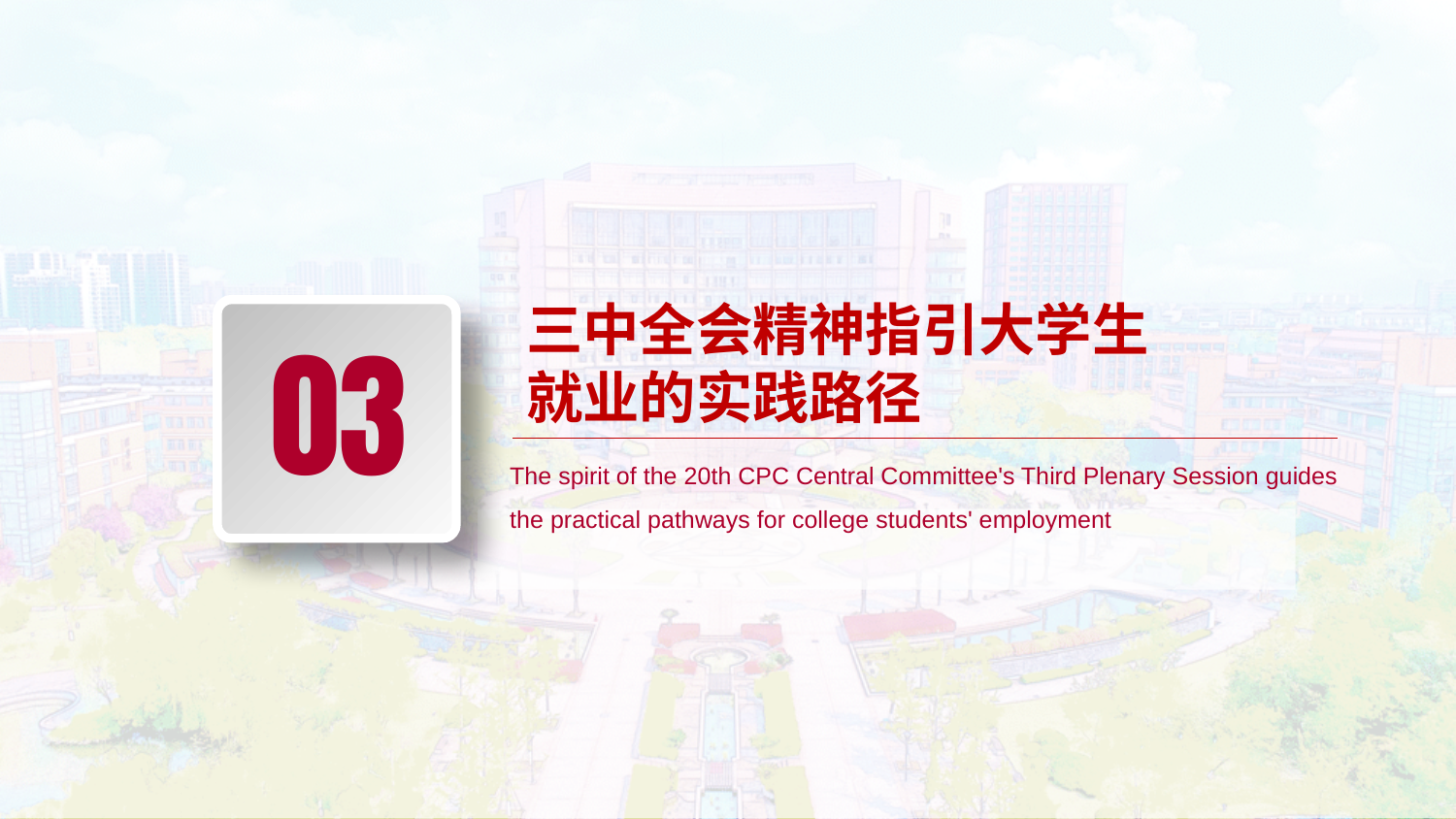

三中全会精神指引大学生就业的实践路径

The spirit of the 20th CPC Central Committee's Third Plenary Session guides the practical pathways for college students' employment

03